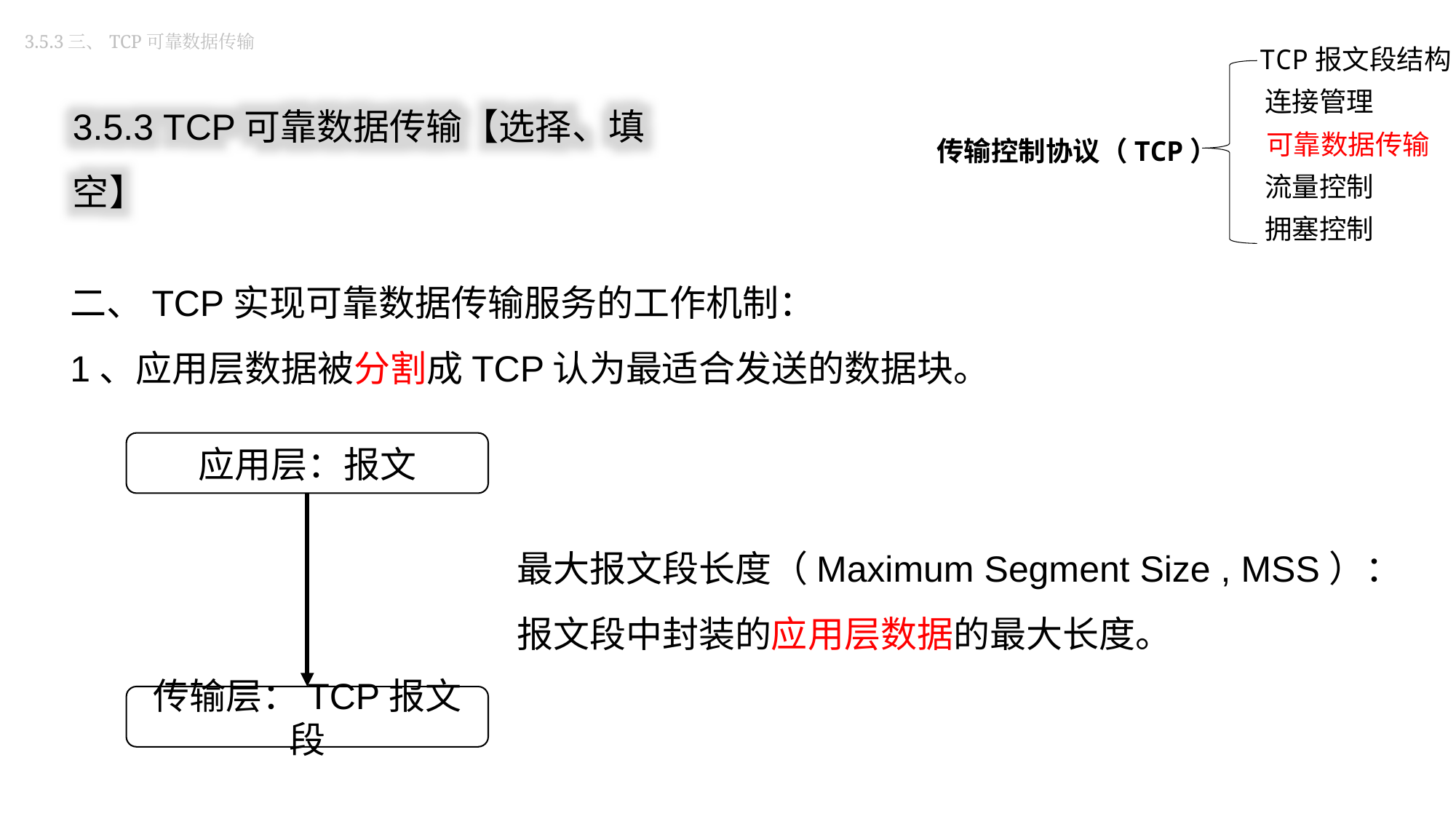

3.5.3三、TCP可靠数据传输
TCP报文段结构

连接管理
传输控制协议（TCP）
可靠数据传输
流量控制
拥塞控制
3.5.3 TCP可靠数据传输【选择、填空】
二、TCP实现可靠数据传输服务的工作机制：
1、应用层数据被分割成TCP认为最适合发送的数据块。
应用层：报文
最大报文段长度（Maximum Segment Size , MSS）：报文段中封装的应用层数据的最大长度。
传输层：TCP报文段